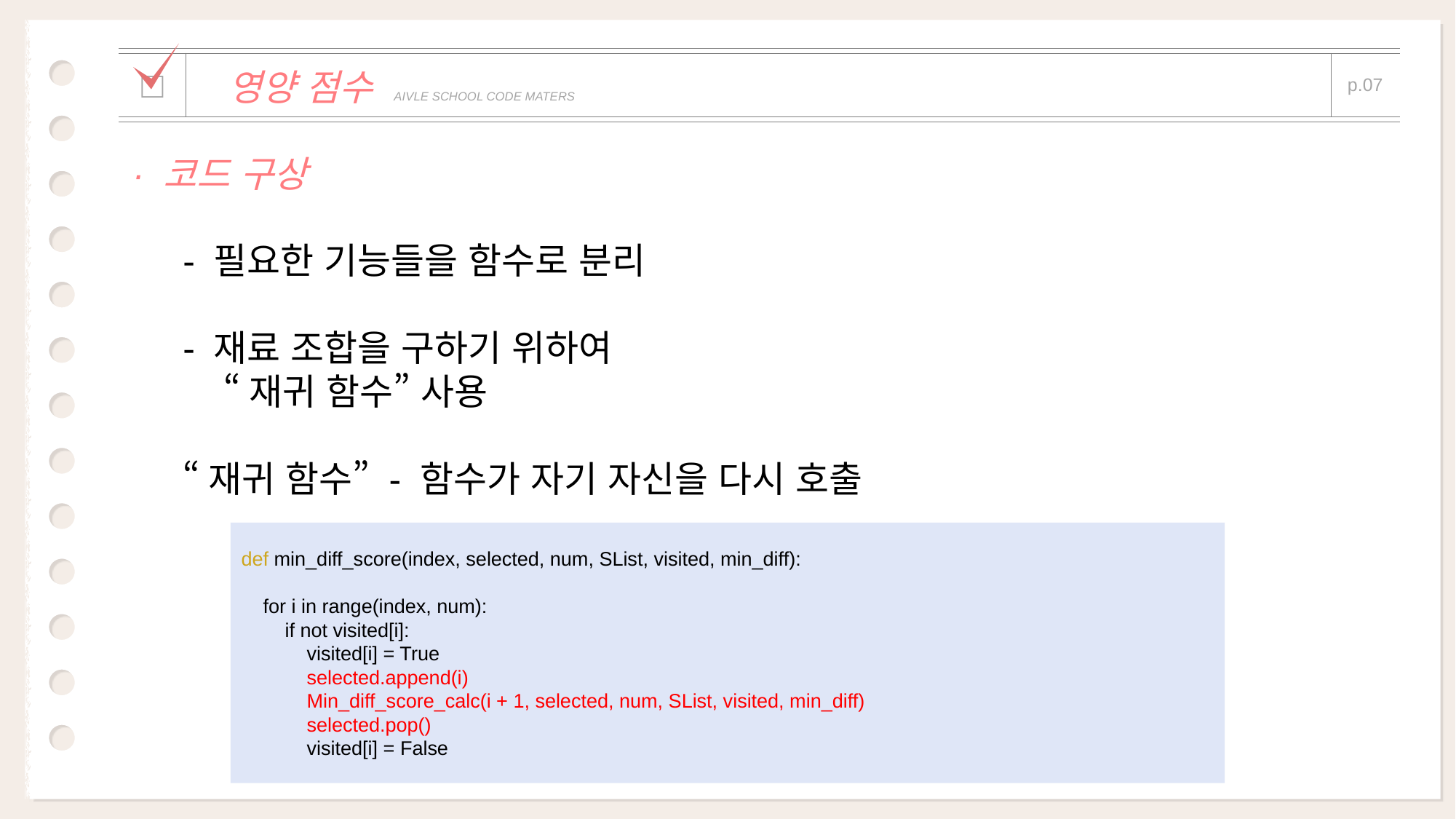

|  |  |  |
| --- | --- | --- |
| □ | 영양 점수 AIVLE SCHOOL CODE MATERS | p.07 |
|  |  |  |
· 코드 구상
- 필요한 기능들을 함수로 분리

- 재료 조합을 구하기 위하여
    “재귀 함수” 사용

“재귀 함수” - 함수가 자기 자신을 다시 호출

def min_diff_score(index, selected, num, SList, visited, min_diff):

    for i in range(index, num):
        if not visited[i]:
            visited[i] = True
            selected.append(i)
            Min_diff_score_calc(i + 1, selected, num, SList, visited, min_diff)
            selected.pop()
            visited[i] = False